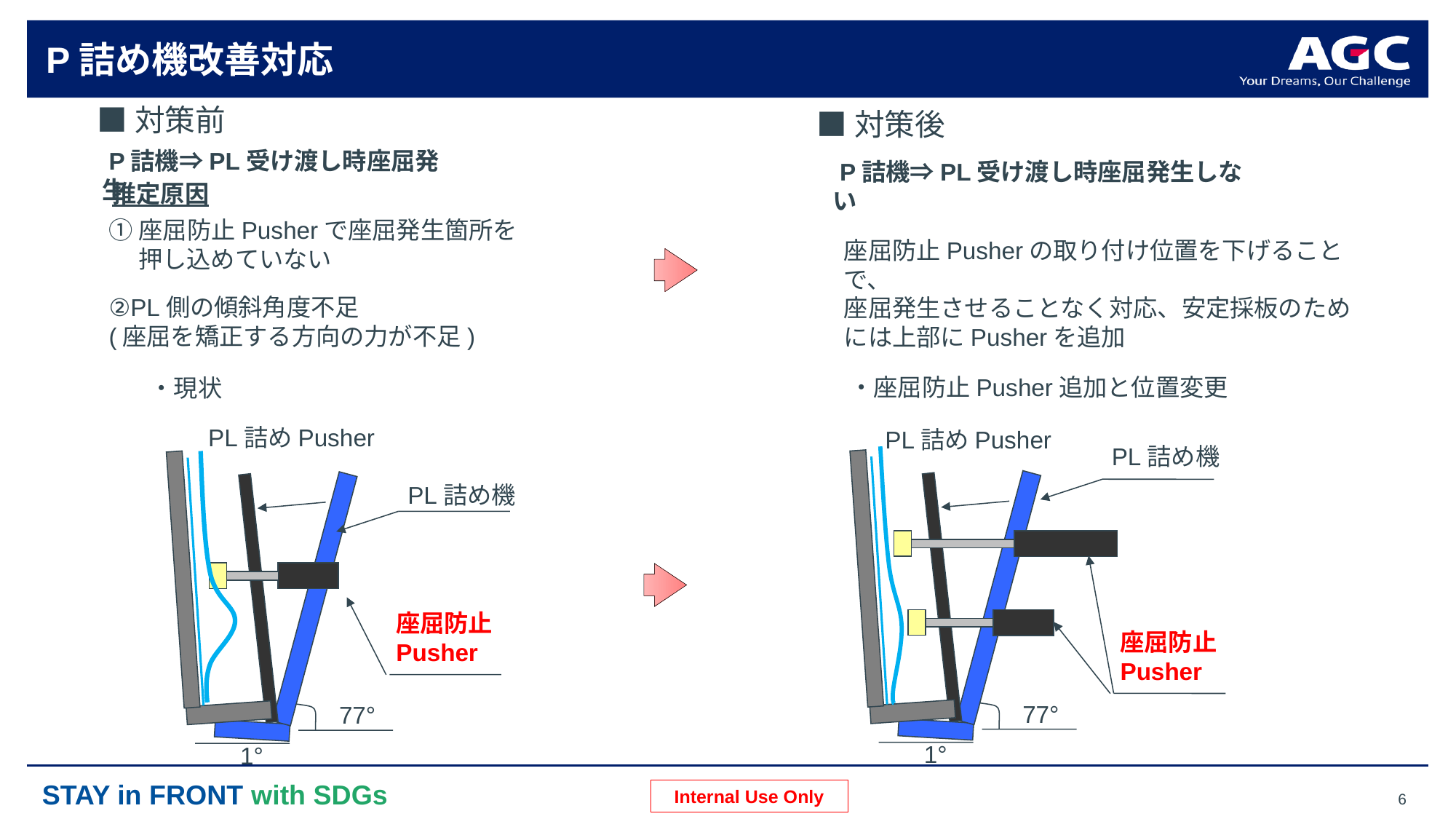

# P詰め機改善対応
■対策前
■対策後
 P詰機⇒PL受け渡し時座屈発生
 P詰機⇒PL受け渡し時座屈発生しない
推定原因
①座屈防止Pusherで座屈発生箇所を
　 押し込めていない
座屈防止Pusherの取り付け位置を下げることで、
座屈発生させることなく対応、安定採板のためには上部にPusherを追加

②PL側の傾斜角度不足
(座屈を矯正する方向の力が不足)
・座屈防止Pusher追加と位置変更
・現状
PL詰めPusher
PL詰めPusher
PL詰め機

PL詰め機

座屈防止Pusher

座屈防止Pusher

77°

77°

1°
1°

6